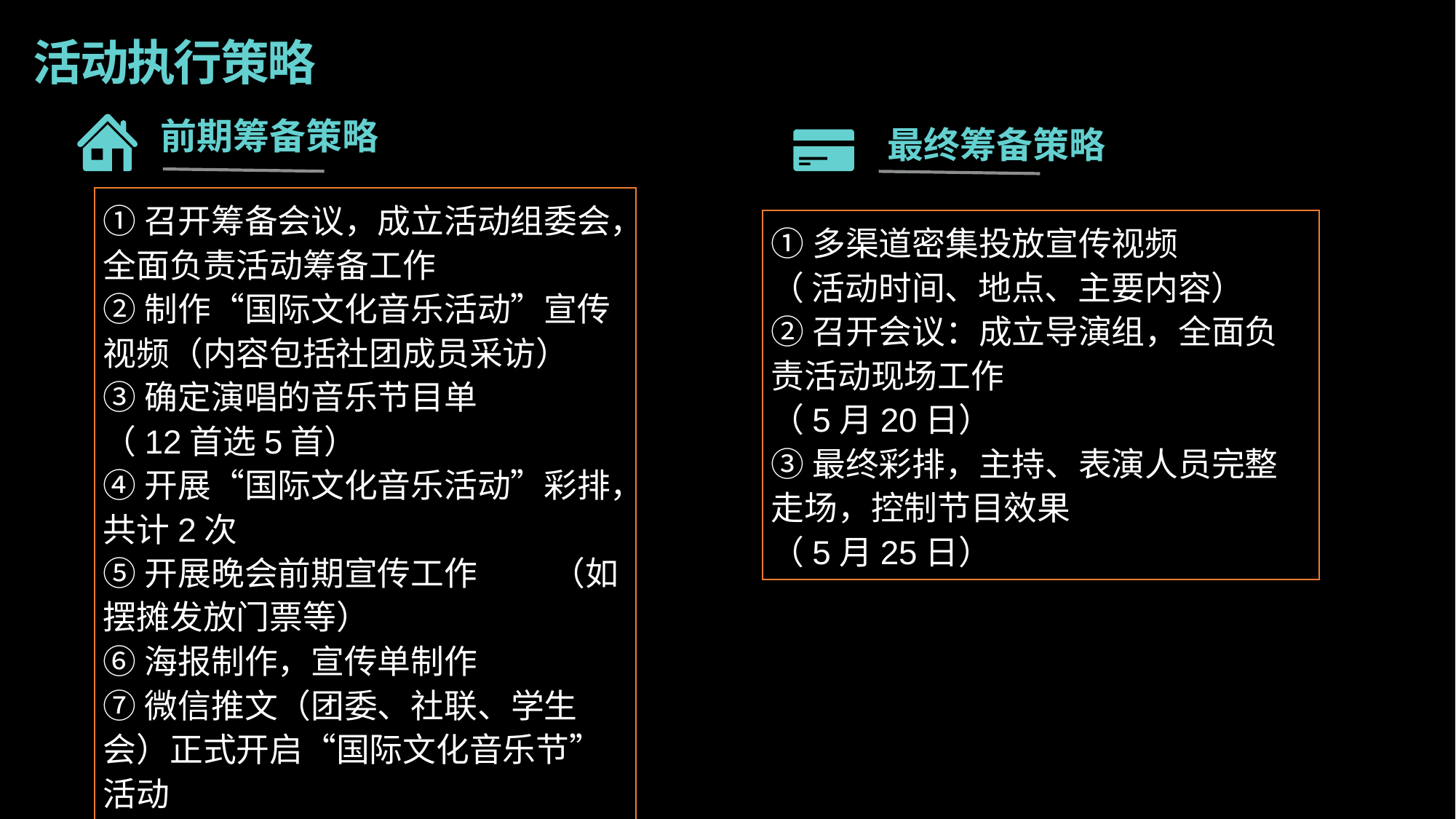

活动执行策略
前期筹备策略
最终筹备策略

①召开筹备会议，成立活动组委会，全面负责活动筹备工作
②制作“国际文化音乐活动”宣传视频（内容包括社团成员采访）
③确定演唱的音乐节目单           （12首选5首）
④开展“国际文化音乐活动”彩排，共计2次
⑤开展晚会前期宣传工作          （如摆摊发放门票等）
⑥海报制作，宣传单制作
⑦微信推文（团委、社联、学生会）正式开启“国际文化音乐节”活动
①多渠道密集投放宣传视频
（ 活动时间、地点、主要内容）
②召开会议：成立导演组，全面负责活动现场工作
（5月20日）
③最终彩排，主持、表演人员完整走场，控制节目效果
（5月25日）